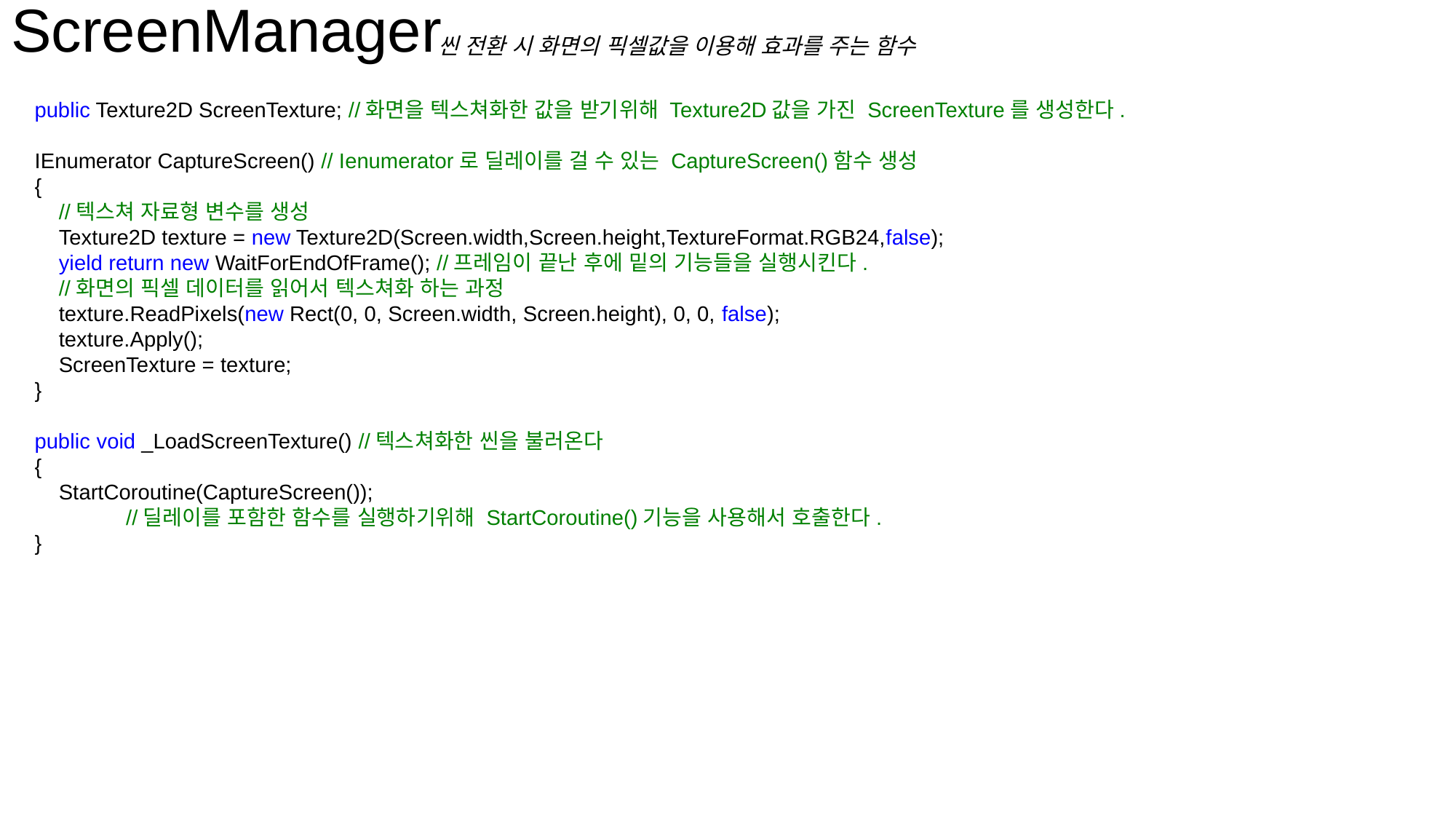

ScreenManager
씬 전환 시 화면의 픽셀값을 이용해 효과를 주는 함수
    public Texture2D ScreenTexture; //화면을 텍스쳐화한 값을 받기위해 Texture2D값을 가진 ScreenTexture를 생성한다.

    IEnumerator CaptureScreen() // Ienumerator로 딜레이를 걸 수 있는 CaptureScreen()함수 생성
    {
        //텍스쳐 자료형 변수를 생성
        Texture2D texture = new Texture2D(Screen.width,Screen.height,TextureFormat.RGB24,false);
        yield return new WaitForEndOfFrame(); //프레임이 끝난 후에 밑의 기능들을 실행시킨다.
        //화면의 픽셀 데이터를 읽어서 텍스쳐화 하는 과정
        texture.ReadPixels(new Rect(0, 0, Screen.width, Screen.height), 0, 0, false);
        texture.Apply();
        ScreenTexture = texture;
    }

    public void _LoadScreenTexture() //텍스쳐화한 씬을 불러온다
    {
        StartCoroutine(CaptureScreen());
	 //딜레이를 포함한 함수를 실행하기위해 StartCoroutine()기능을 사용해서 호출한다.
    }